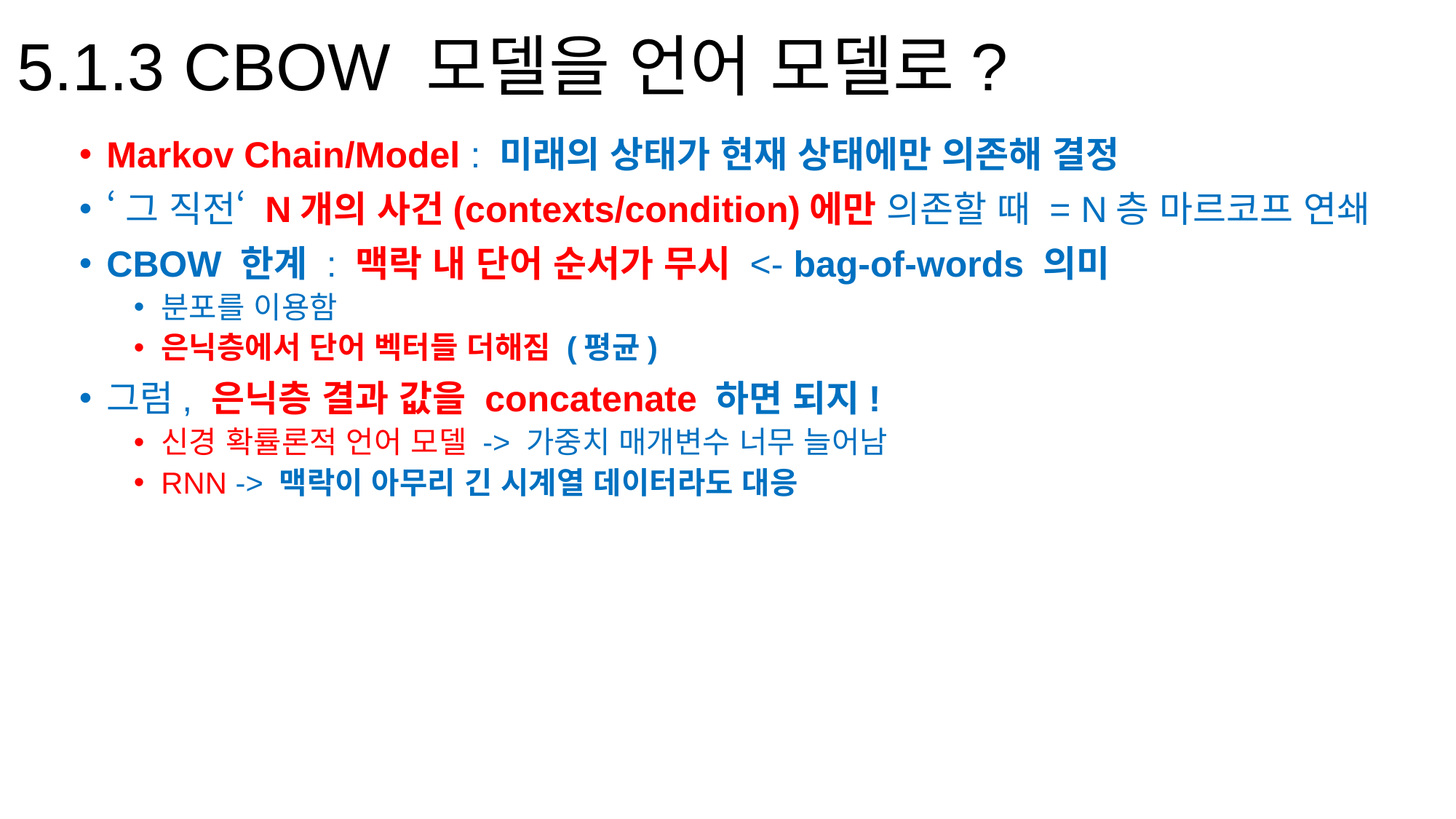

# 5.1.3 CBOW 모델을 언어 모델로?
Markov Chain/Model : 미래의 상태가 현재 상태에만 의존해 결정
‘그 직전‘ N개의 사건(contexts/condition)에만 의존할 때 = N층 마르코프 연쇄
CBOW 한계 : 맥락 내 단어 순서가 무시 <- bag-of-words 의미
분포를 이용함
은닉층에서 단어 벡터들 더해짐 (평균)
그럼, 은닉층 결과 값을 concatenate 하면 되지!
신경 확률론적 언어 모델 -> 가중치 매개변수 너무 늘어남
RNN -> 맥락이 아무리 긴 시계열 데이터라도 대응